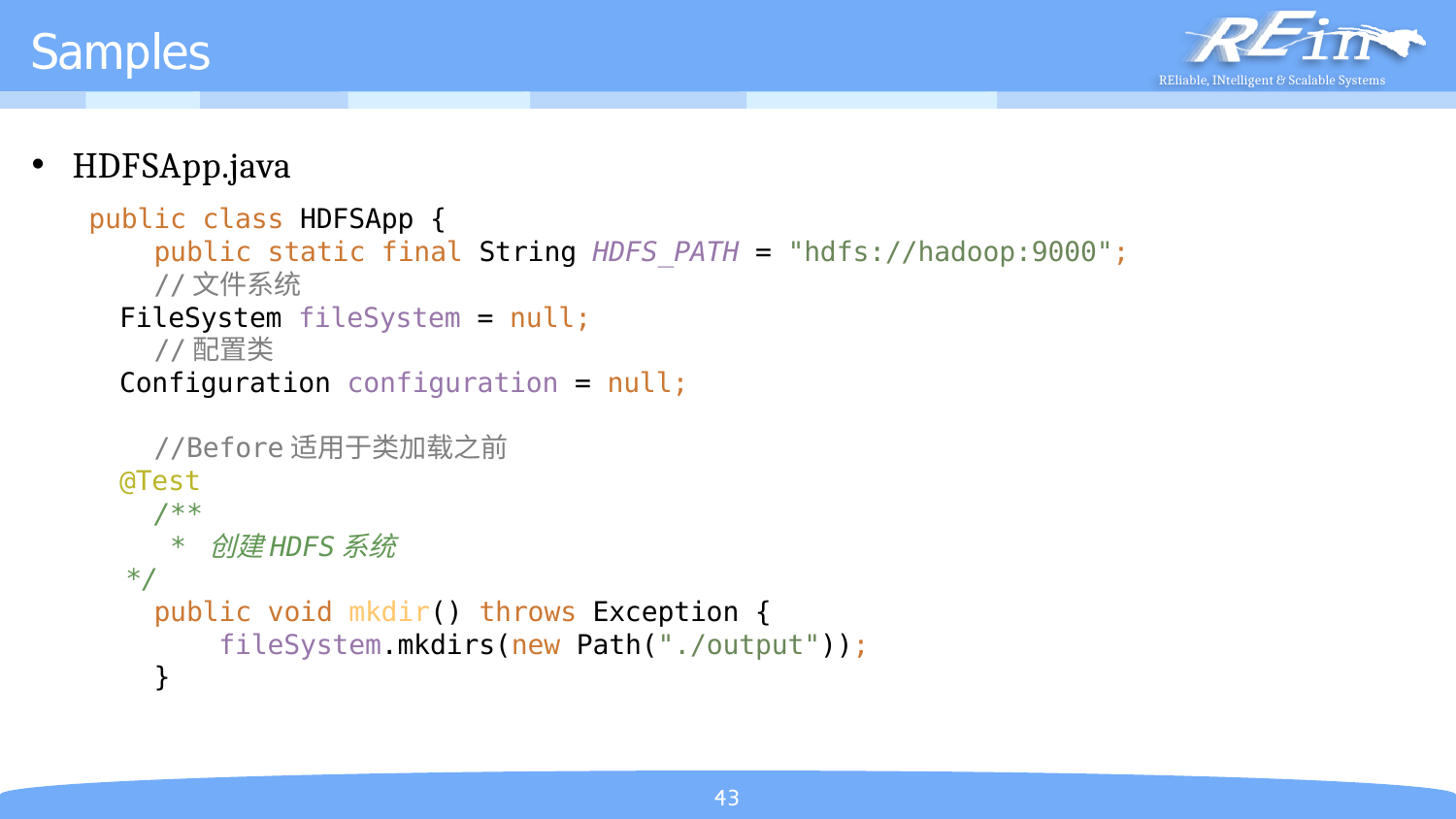

# Samples
HDFSApp.java
public class HDFSApp {
    public static final String HDFS_PATH = "hdfs://hadoop:9000";
    //文件系统
    FileSystem fileSystem = null;
    //配置类
    Configuration configuration = null;
    //Before适用于类加载之前
    @Test
    /**
     * 创建HDFS系统
     */
    public void mkdir() throws Exception {
        fileSystem.mkdirs(new Path("./output"));
    }
43